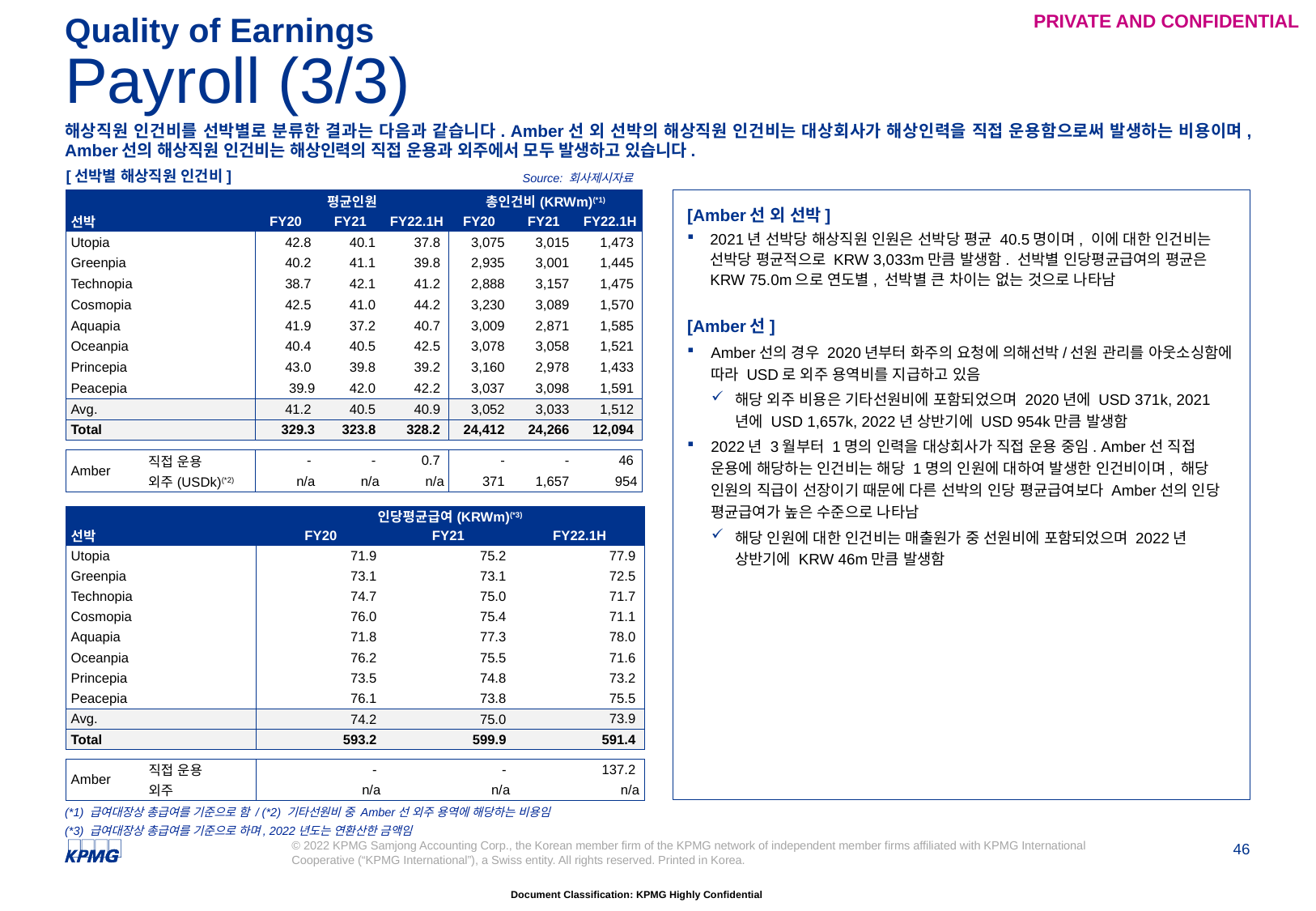

Quality of Earnings
# Payroll (3/3)
해상직원 인건비를 선박별로 분류한 결과는 다음과 같습니다. Amber선 외 선박의 해상직원 인건비는 대상회사가 해상인력을 직접 운용함으로써 발생하는 비용이며, Amber선의 해상직원 인건비는 해상인력의 직접 운용과 외주에서 모두 발생하고 있습니다.
[선박별 해상직원 인건비]
Source: 회사제시자료
[Amber선 외 선박]
2021년 선박당 해상직원 인원은 선박당 평균 40.5명이며, 이에 대한 인건비는 선박당 평균적으로 KRW 3,033m만큼 발생함. 선박별 인당평균급여의 평균은 KRW 75.0m으로 연도별, 선박별 큰 차이는 없는 것으로 나타남

[Amber선]
Amber선의 경우 2020년부터 화주의 요청에 의해선박/선원 관리를 아웃소싱함에 따라 USD로 외주 용역비를 지급하고 있음
해당 외주 비용은 기타선원비에 포함되었으며 2020년에 USD 371k, 2021년에 USD 1,657k, 2022년 상반기에 USD 954k만큼 발생함
2022년 3월부터 1명의 인력을 대상회사가 직접 운용 중임. Amber선 직접 운용에 해당하는 인건비는 해당 1명의 인원에 대하여 발생한 인건비이며, 해당 인원의 직급이 선장이기 때문에 다른 선박의 인당 평균급여보다 Amber선의 인당 평균급여가 높은 수준으로 나타남
해당 인원에 대한 인건비는 매출원가 중 선원비에 포함되었으며 2022년 상반기에 KRW 46m만큼 발생함

|  |  | 평균인원 |  |  | 총인건비(KRWm)(\*1) |  |  |
| --- | --- | --- | --- | --- | --- | --- | --- |
| 선박 |  | FY20 | FY21 | FY22.1H | FY20 | FY21 | FY22.1H |
| Utopia |  | 42.8 | 40.1 | 37.8 | 3,075 | 3,015 | 1,473 |
| Greenpia |  | 40.2 | 41.1 | 39.8 | 2,935 | 3,001 | 1,445 |
| Technopia |  | 38.7 | 42.1 | 41.2 | 2,888 | 3,157 | 1,475 |
| Cosmopia |  | 42.5 | 41.0 | 44.2 | 3,230 | 3,089 | 1,570 |
| Aquapia |  | 41.9 | 37.2 | 40.7 | 3,009 | 2,871 | 1,585 |
| Oceanpia |  | 40.4 | 40.5 | 42.5 | 3,078 | 3,058 | 1,521 |
| Princepia |  | 43.0 | 39.8 | 39.2 | 3,160 | 2,978 | 1,433 |
| Peacepia |  | 39.9 | 42.0 | 42.2 | 3,037 | 3,098 | 1,591 |
| Avg. |  | 41.2 | 40.5 | 40.9 | 3,052 | 3,033 | 1,512 |
| Total |  | 329.3 | 323.8 | 328.2 | 24,412 | 24,266 | 12,094 |
|  |  |  |  |  |  |  |  |
| Amber | 직접 운용 | - | - | 0.7 | - | - | 46 |
|  | 외주(USDk)(\*2) | n/a | n/a | n/a | 371 | 1,657 | 954 |
|  |  | 인당평균급여(KRWm)(\*3) |  |  |
| --- | --- | --- | --- | --- |
| 선박 |  | FY20 | FY21 | FY22.1H |
| Utopia |  | 71.9 | 75.2 | 77.9 |
| Greenpia |  | 73.1 | 73.1 | 72.5 |
| Technopia |  | 74.7 | 75.0 | 71.7 |
| Cosmopia |  | 76.0 | 75.4 | 71.1 |
| Aquapia |  | 71.8 | 77.3 | 78.0 |
| Oceanpia |  | 76.2 | 75.5 | 71.6 |
| Princepia |  | 73.5 | 74.8 | 73.2 |
| Peacepia |  | 76.1 | 73.8 | 75.5 |
| Avg. |  | 74.2 | 75.0 | 73.9 |
| Total |  | 593.2 | 599.9 | 591.4 |
|  |  |  |  |  |
| Amber | 직접 운용 | - | - | 137.2 |
|  | 외주 | n/a | n/a | n/a |
(*1) 급여대장상 총급여를 기준으로 함 / (*2) 기타선원비 중 Amber선 외주 용역에 해당하는 비용임
(*3) 급여대장상 총급여를 기준으로 하며, 2022년도는 연환산한 금액임